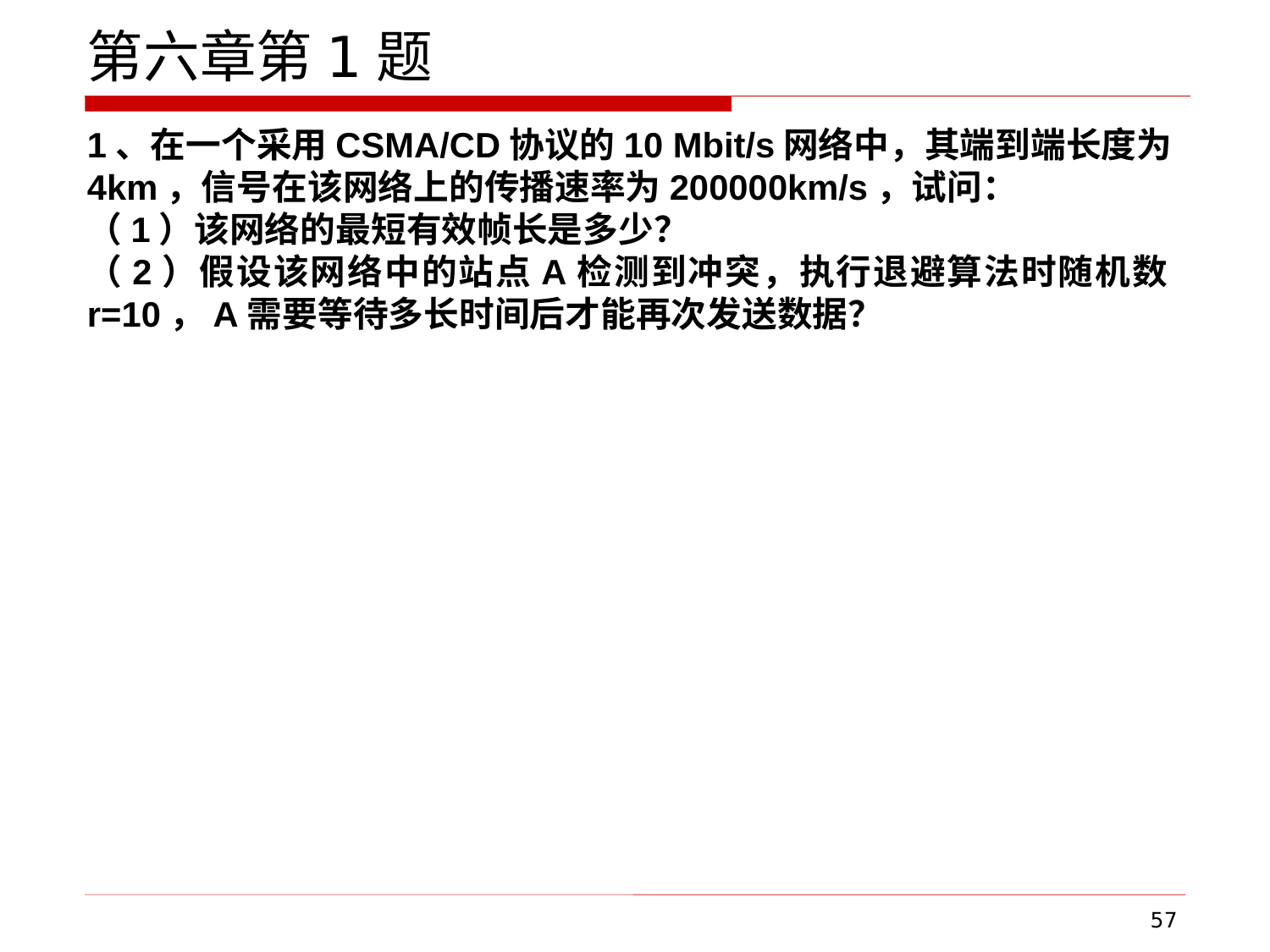

第六章第1题
1、在一个采用CSMA/CD协议的10 Mbit/s网络中，其端到端长度为4km，信号在该网络上的传播速率为200000km/s，试问：
（1）该网络的最短有效帧长是多少？
（2）假设该网络中的站点A检测到冲突，执行退避算法时随机数r=10，A需要等待多长时间后才能再次发送数据？
57